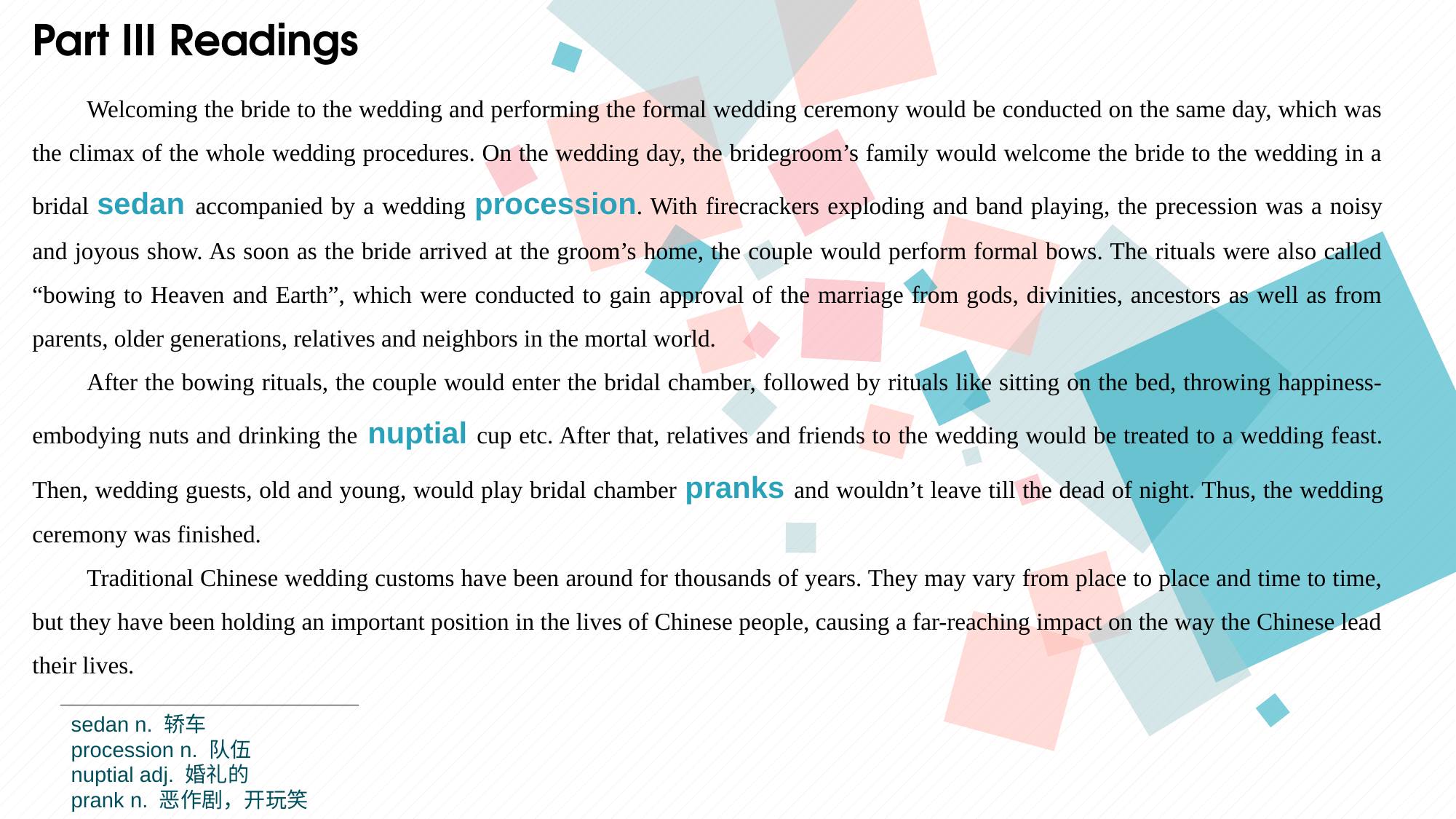

Part III Readings
Welcoming the bride to the wedding and performing the formal wedding ceremony would be conducted on the same day, which was the climax of the whole wedding procedures. On the wedding day, the bridegroom’s family would welcome the bride to the wedding in a bridal sedan accompanied by a wedding procession. With firecrackers exploding and band playing, the precession was a noisy and joyous show. As soon as the bride arrived at the groom’s home, the couple would perform formal bows. The rituals were also called “bowing to Heaven and Earth”, which were conducted to gain approval of the marriage from gods, divinities, ancestors as well as from parents, older generations, relatives and neighbors in the mortal world.
After the bowing rituals, the couple would enter the bridal chamber, followed by rituals like sitting on the bed, throwing happiness-embodying nuts and drinking the nuptial cup etc. After that, relatives and friends to the wedding would be treated to a wedding feast. Then, wedding guests, old and young, would play bridal chamber pranks and wouldn’t leave till the dead of night. Thus, the wedding ceremony was finished.
Traditional Chinese wedding customs have been around for thousands of years. They may vary from place to place and time to time, but they have been holding an important position in the lives of Chinese people, causing a far-reaching impact on the way the Chinese lead their lives.
sedan n. 轿车
procession n. 队伍
nuptial adj. 婚礼的
prank n. 恶作剧，开玩笑